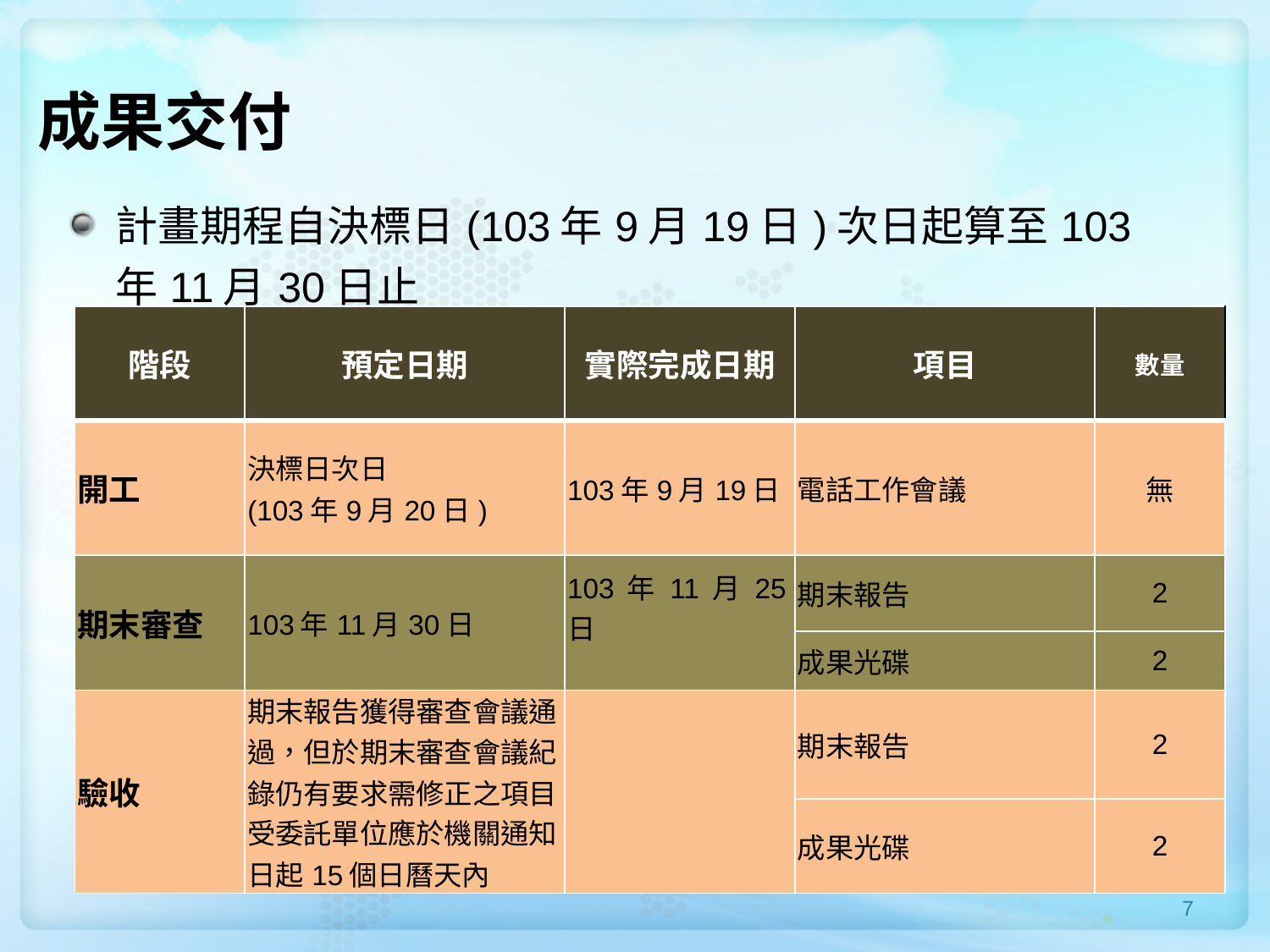

# 成果交付
計畫期程自決標日(103年9月19日)次日起算至103年11月30日止
| 階段 | 預定日期 | 實際完成日期 | 項目 | 數量 |
| --- | --- | --- | --- | --- |
| 開工 | 決標日次日 (103年9月20日) | 103年9月19日 | 電話工作會議 | 無 |
| 期末審查 | 103年11月30日 | 103年11月25日 | 期末報告 | 2 |
|  |  |  | 成果光碟 | 2 |
| 驗收 | 期末報告獲得審查會議通過，但於期末審查會議紀錄仍有要求需修正之項目，受委託單位應於機關通知日起15個日曆天內 |  | 期末報告 | 2 |
|  |  |  | 成果光碟 | 2 |
7